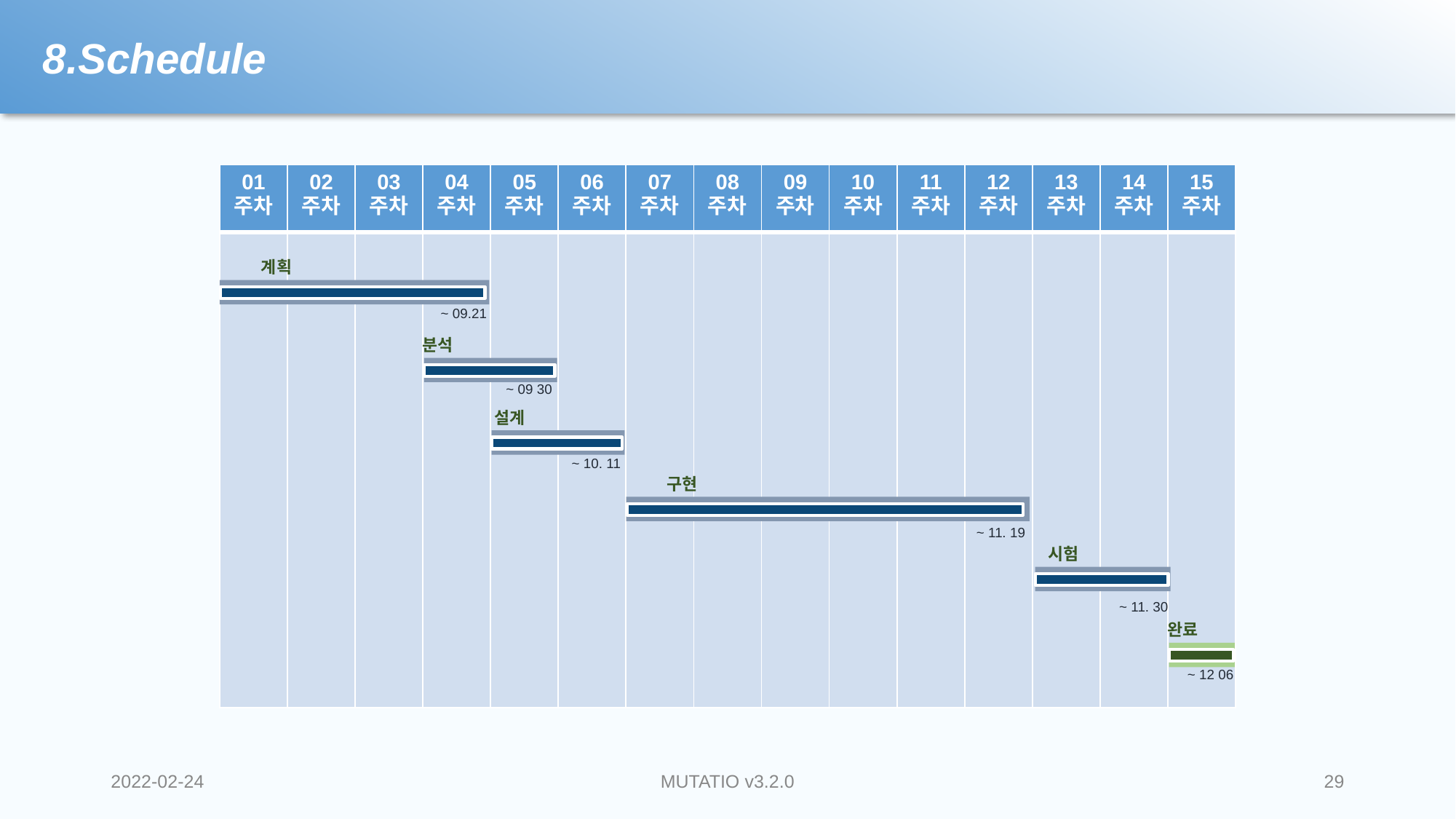

8.Schedule
| 01 주차 | 02 주차 | 03 주차 | 04 주차 | 05 주차 | 06 주차 | 07 주차 | 08 주차 | 09 주차 | 10 주차 | 11 주차 | 12 주차 | 13 주차 | 14 주차 | 15 주차 |
| --- | --- | --- | --- | --- | --- | --- | --- | --- | --- | --- | --- | --- | --- | --- |
|  |  |  |  |  |  |  |  |  |  |  |  |  |  |  |
계획

~ 09.21
분석

~ 09 30
설계

~ 10. 11
구현

~ 11. 19
시험

~ 11. 30
완료

~ 12 06
2022-02-24
MUTATIO v3.2.0
29